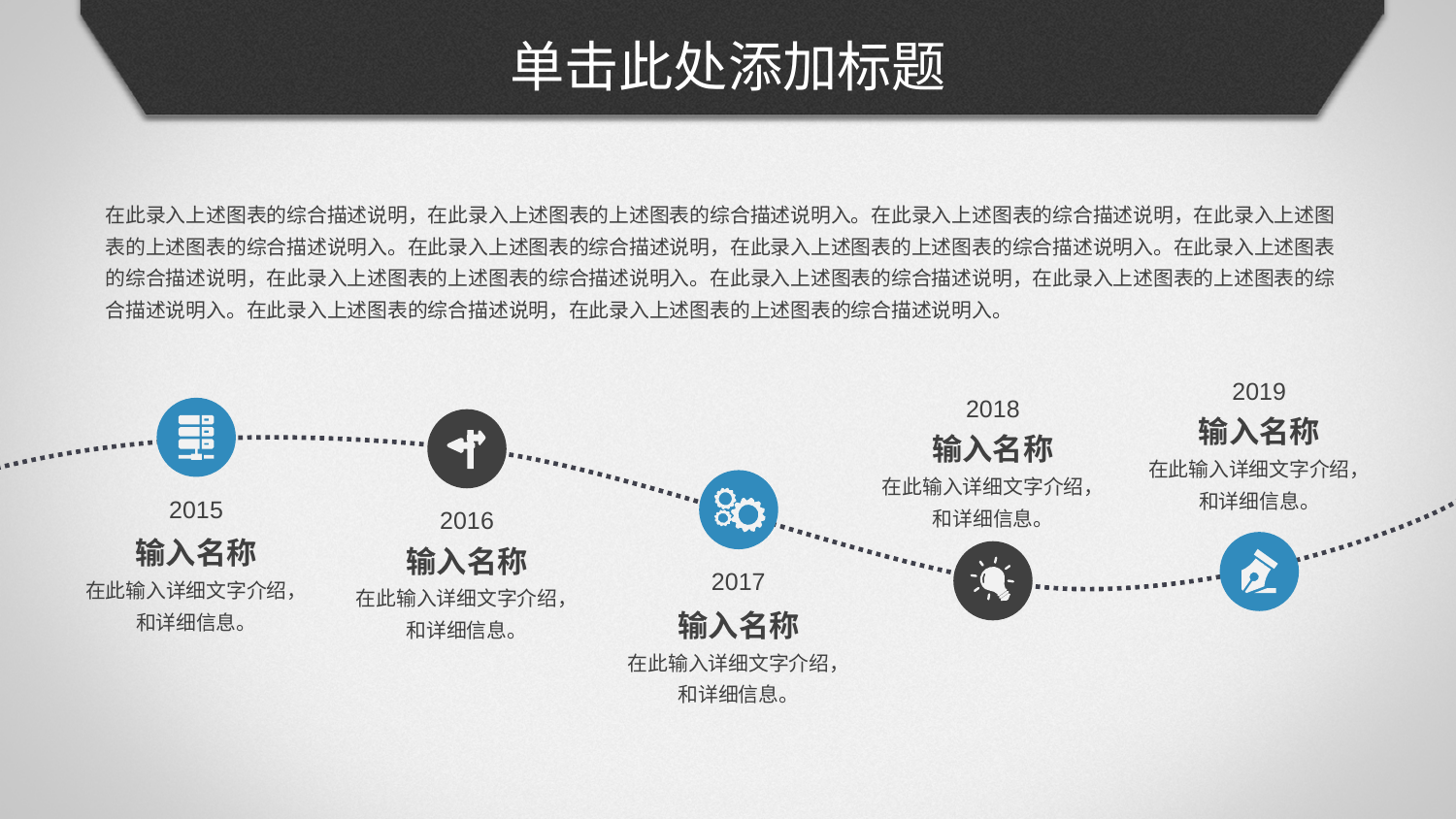

# 单击此处添加标题
在此录入上述图表的综合描述说明，在此录入上述图表的上述图表的综合描述说明入。在此录入上述图表的综合描述说明，在此录入上述图表的上述图表的综合描述说明入。在此录入上述图表的综合描述说明，在此录入上述图表的上述图表的综合描述说明入。在此录入上述图表的综合描述说明，在此录入上述图表的上述图表的综合描述说明入。在此录入上述图表的综合描述说明，在此录入上述图表的上述图表的综合描述说明入。在此录入上述图表的综合描述说明，在此录入上述图表的上述图表的综合描述说明入。
2019
输入名称
在此输入详细文字介绍，
和详细信息。
2018
输入名称
在此输入详细文字介绍，
和详细信息。

2015
输入名称
在此输入详细文字介绍，
和详细信息。
2016
输入名称
在此输入详细文字介绍，
和详细信息。

2017
输入名称
在此输入详细文字介绍，
和详细信息。